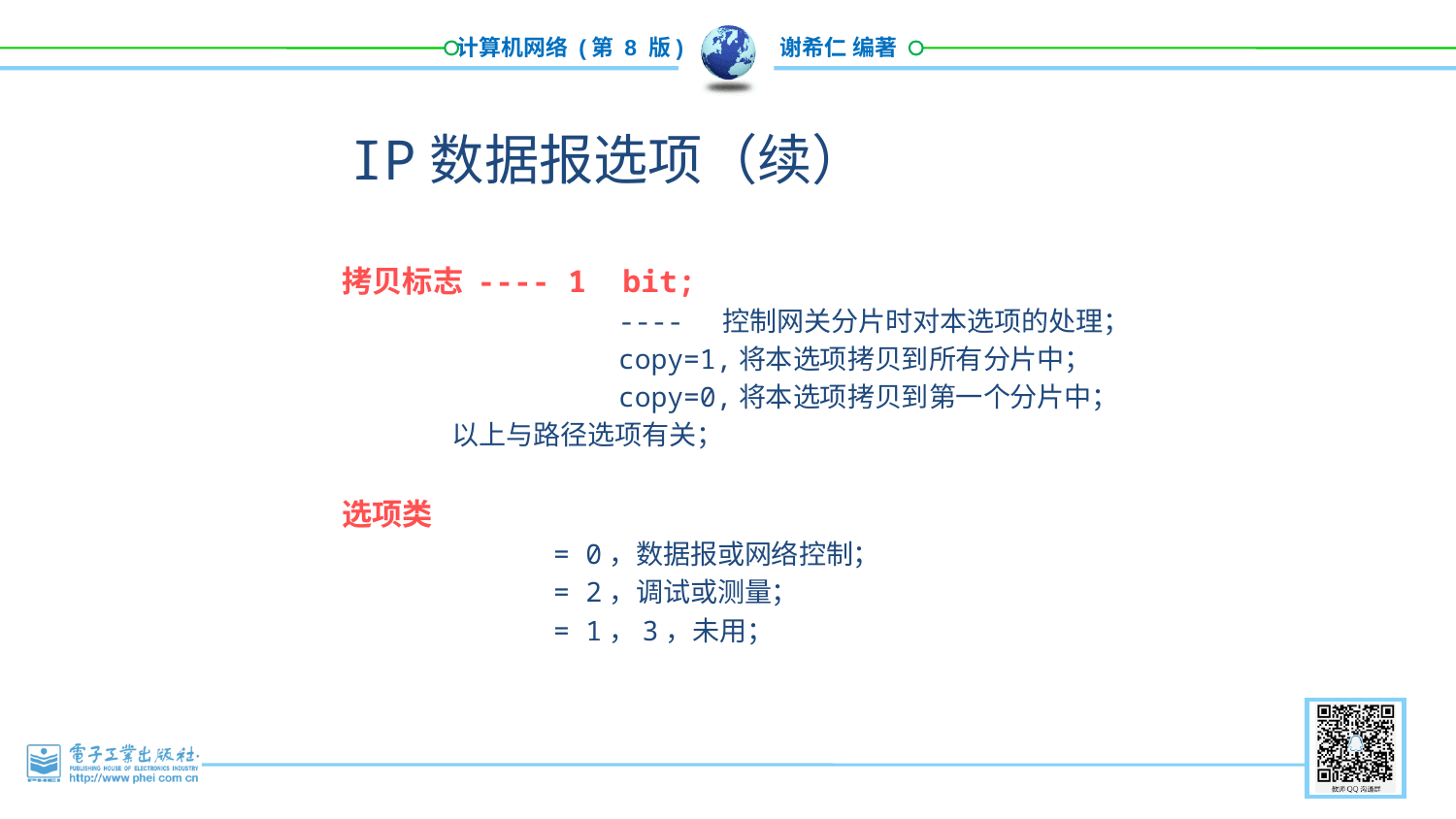

118
IP数据报选项（续）
拷贝标志 ---- 1  bit;
                 ----  控制网关分片时对本选项的处理；
                 copy=1,将本选项拷贝到所有分片中；
                 copy=0,将本选项拷贝到第一个分片中；
                 以上与路径选项有关；

选项类
             = 0，数据报或网络控制；
             = 2，调试或测量；
             = 1，3，未用；